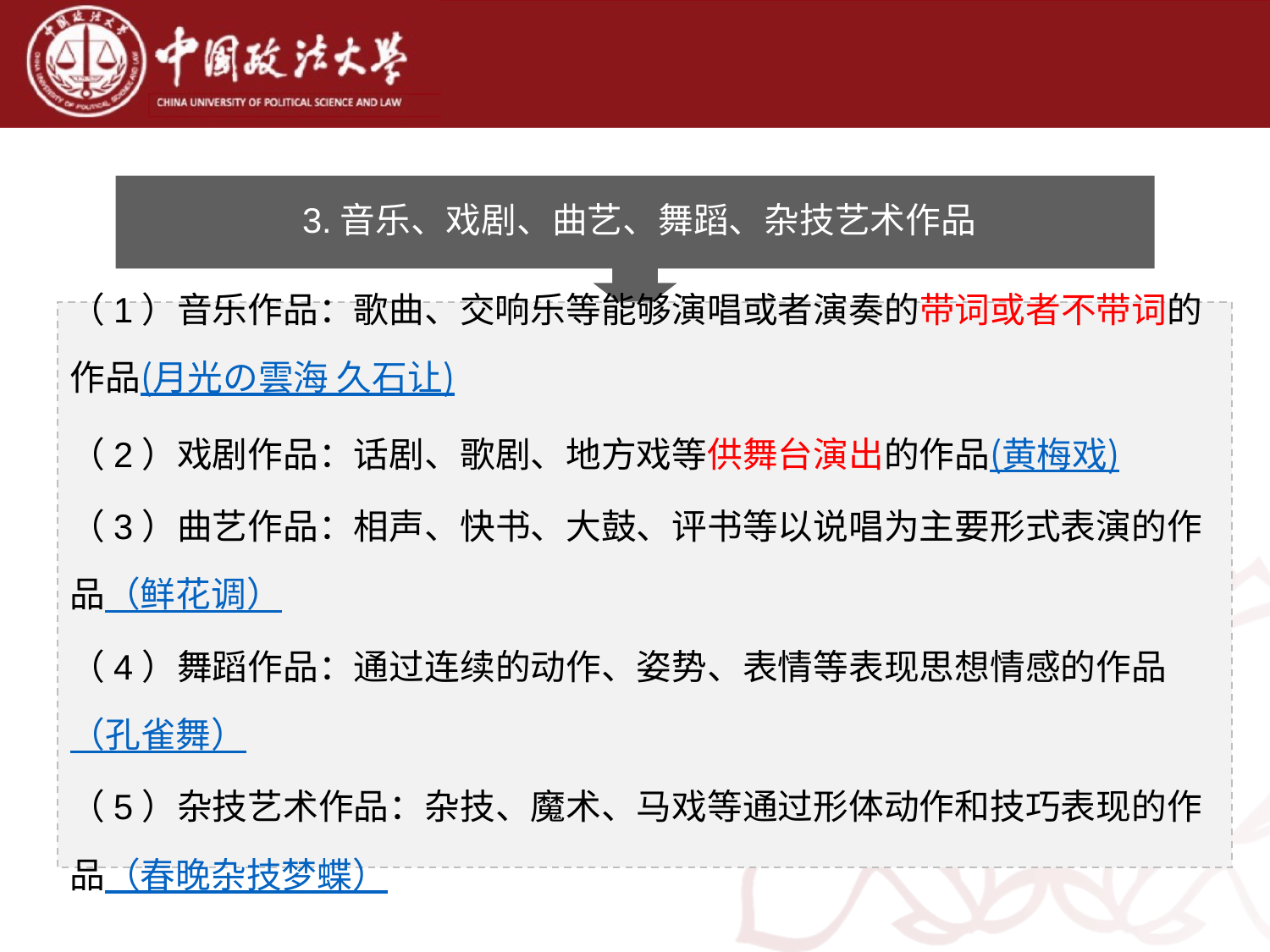

3.音乐、戏剧、曲艺、舞蹈、杂技艺术作品
（1）音乐作品：歌曲、交响乐等能够演唱或者演奏的带词或者不带词的作品(月光の雲海 久石让)
（2）戏剧作品：话剧、歌剧、地方戏等供舞台演出的作品(黄梅戏)
（3）曲艺作品：相声、快书、大鼓、评书等以说唱为主要形式表演的作品（鲜花调）
（4）舞蹈作品：通过连续的动作、姿势、表情等表现思想情感的作品（孔雀舞）
（5）杂技艺术作品：杂技、魔术、马戏等通过形体动作和技巧表现的作品（春晚杂技梦蝶）